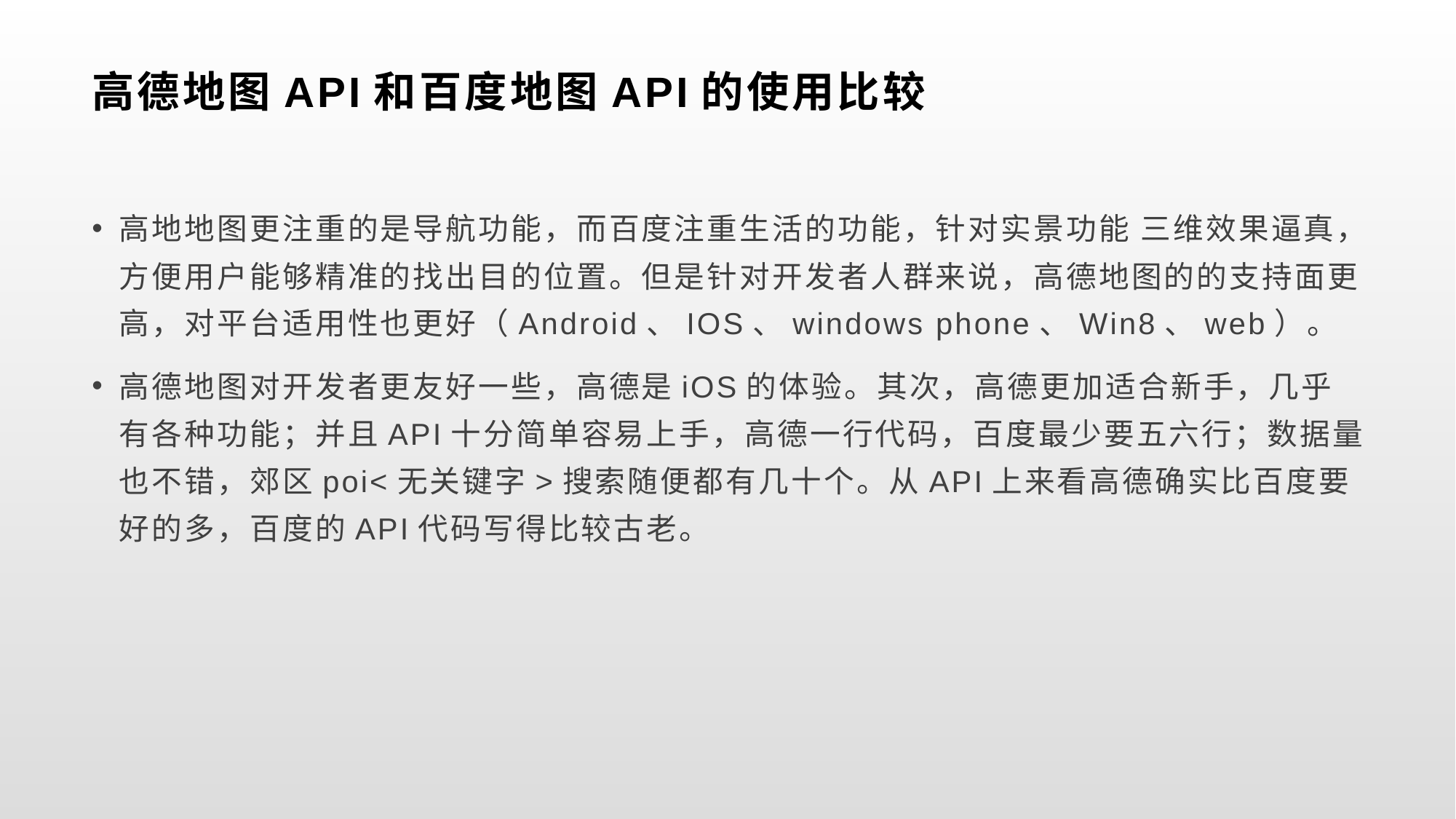

# 高德地图API和百度地图API的使用比较

高地地图更注重的是导航功能，而百度注重生活的功能，针对实景功能 三维效果逼真，方便用户能够精准的找出目的位置。但是针对开发者人群来说，高德地图的的支持面更高，对平台适用性也更好（Android、IOS、windows phone、Win8、web）。
高德地图对开发者更友好一些，高德是iOS的体验。其次，高德更加适合新手，几乎有各种功能；并且API十分简单容易上手，高德一行代码，百度最少要五六行；数据量也不错，郊区poi<无关键字>搜索随便都有几十个。从API上来看高德确实比百度要好的多，百度的API代码写得比较古老。